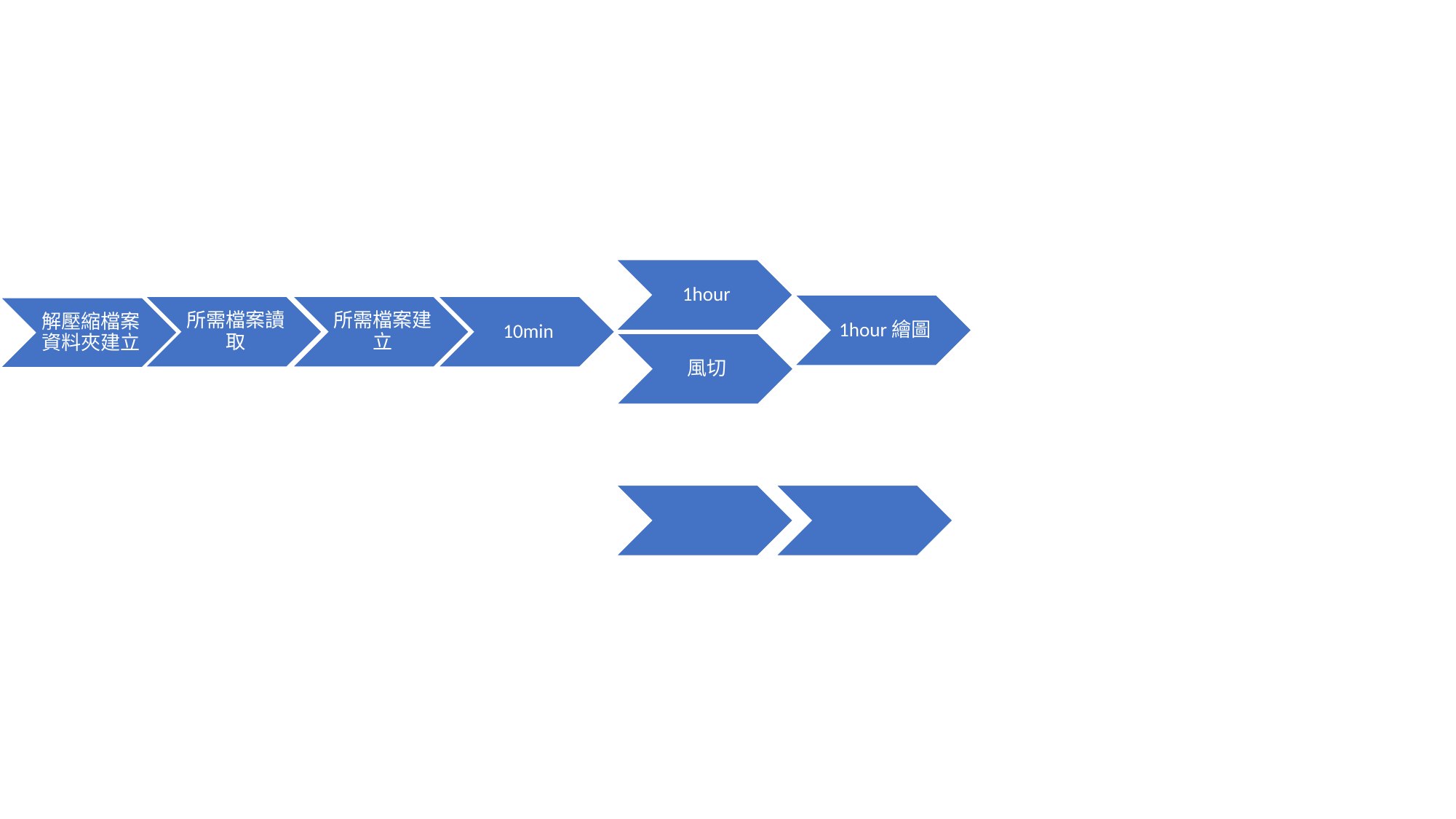

解壓縮檔案 資料夾建立
所需檔案讀取
所需檔案建立
10min
1hour
風切
1hour繪圖